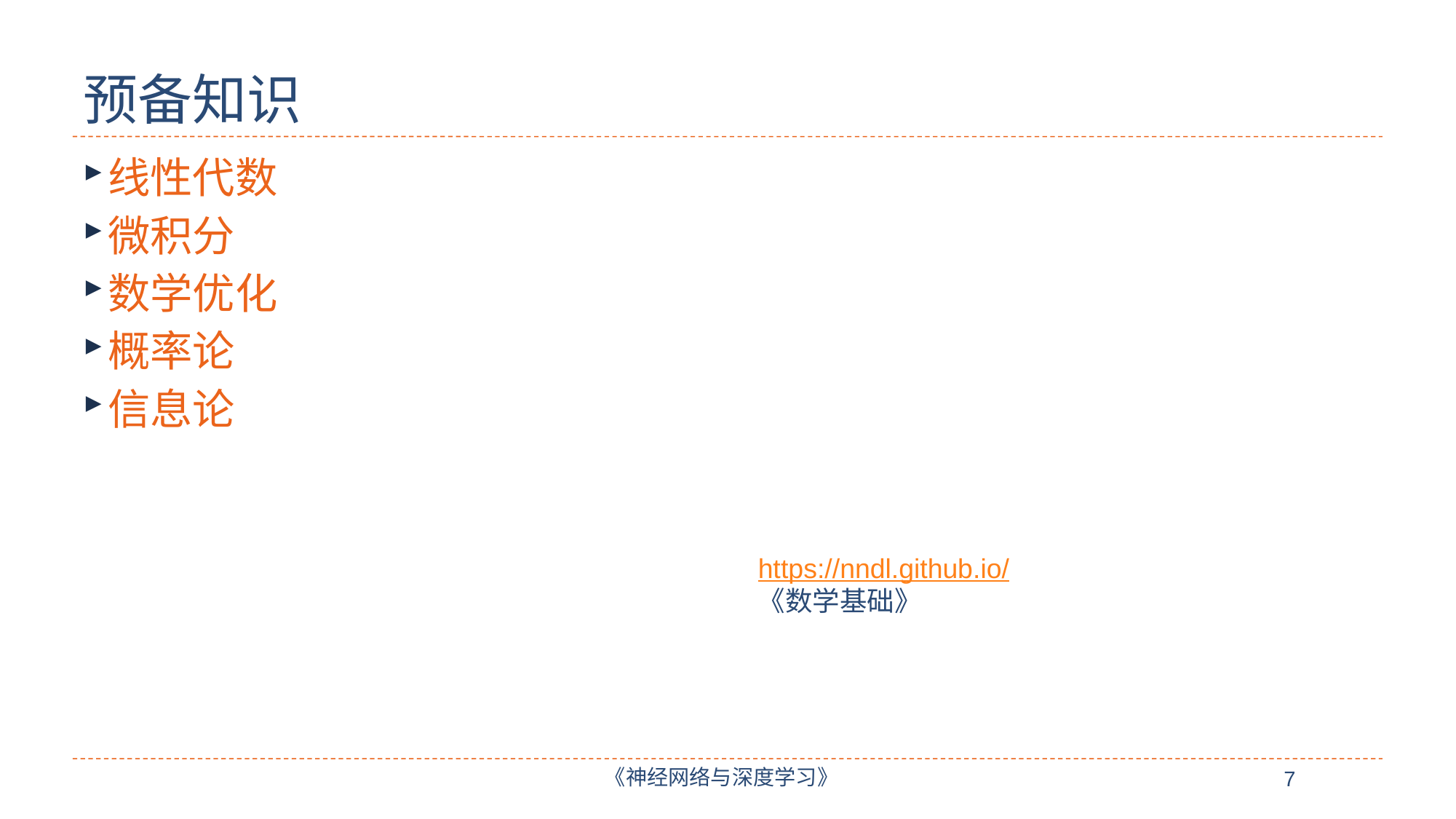

# 预备知识
线性代数
微积分
数学优化
概率论
信息论

https://nndl.github.io/
《数学基础》